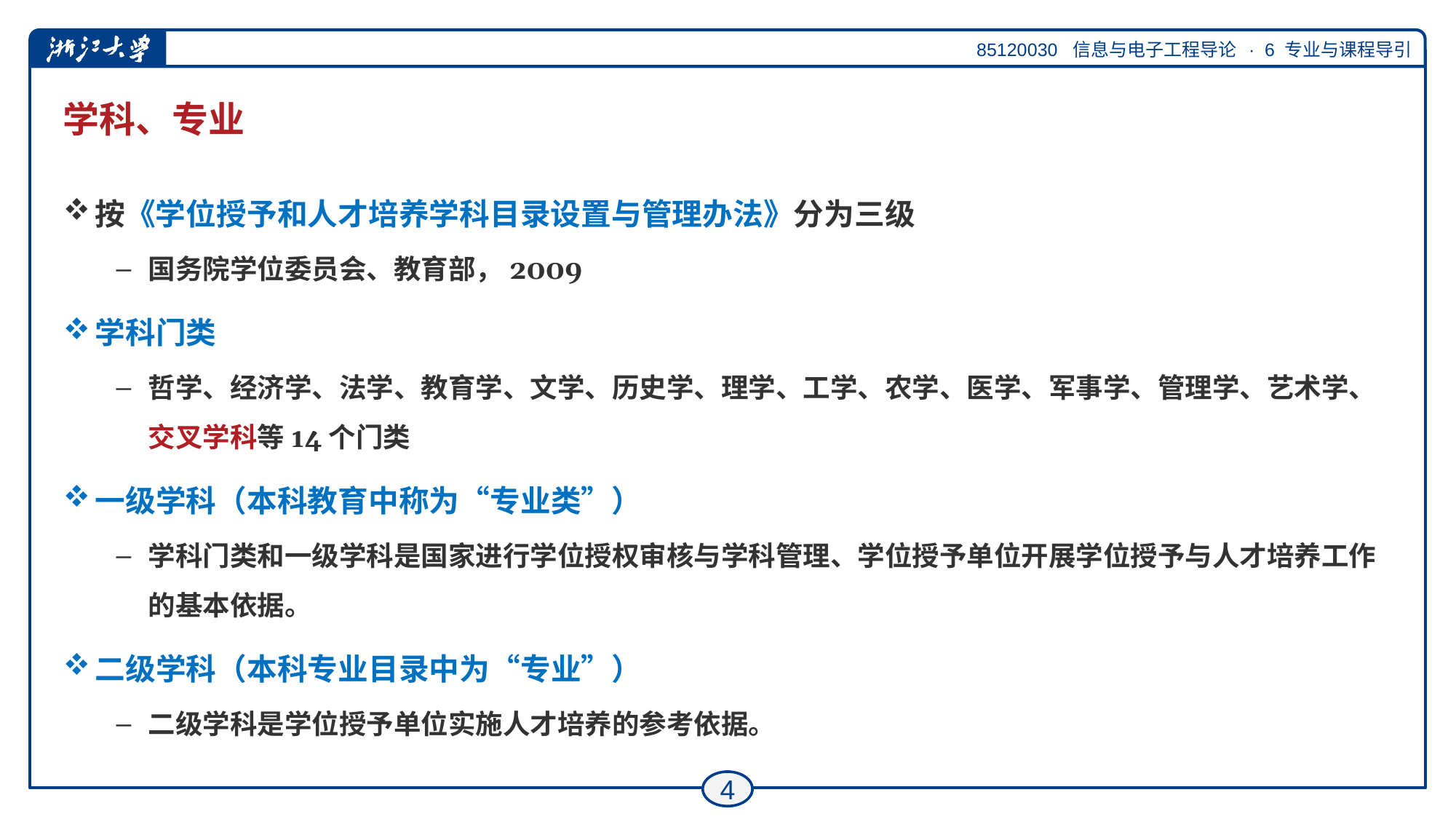

# 学科、专业
按《学位授予和人才培养学科目录设置与管理办法》分为三级
国务院学位委员会、教育部，2009
学科门类
哲学、经济学、法学、教育学、文学、历史学、理学、工学、农学、医学、军事学、管理学、艺术学、交叉学科等14个门类
一级学科（本科教育中称为“专业类”）
学科门类和一级学科是国家进行学位授权审核与学科管理、学位授予单位开展学位授予与人才培养工作的基本依据。
二级学科（本科专业目录中为“专业”）
二级学科是学位授予单位实施人才培养的参考依据。